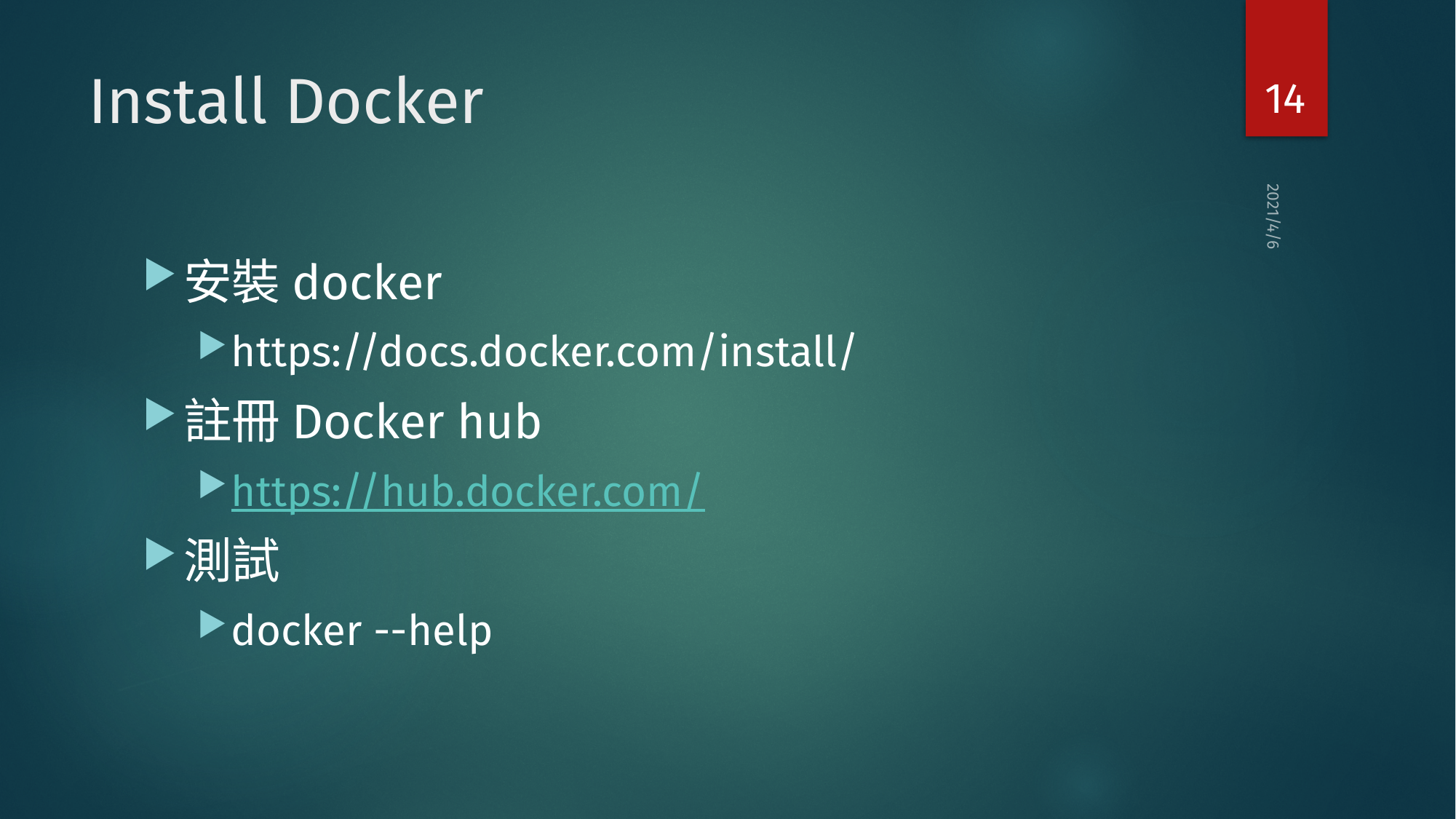

14
# Install Docker
2021/4/6
安裝docker
https://docs.docker.com/install/
註冊Docker hub
https://hub.docker.com/
測試
docker --help